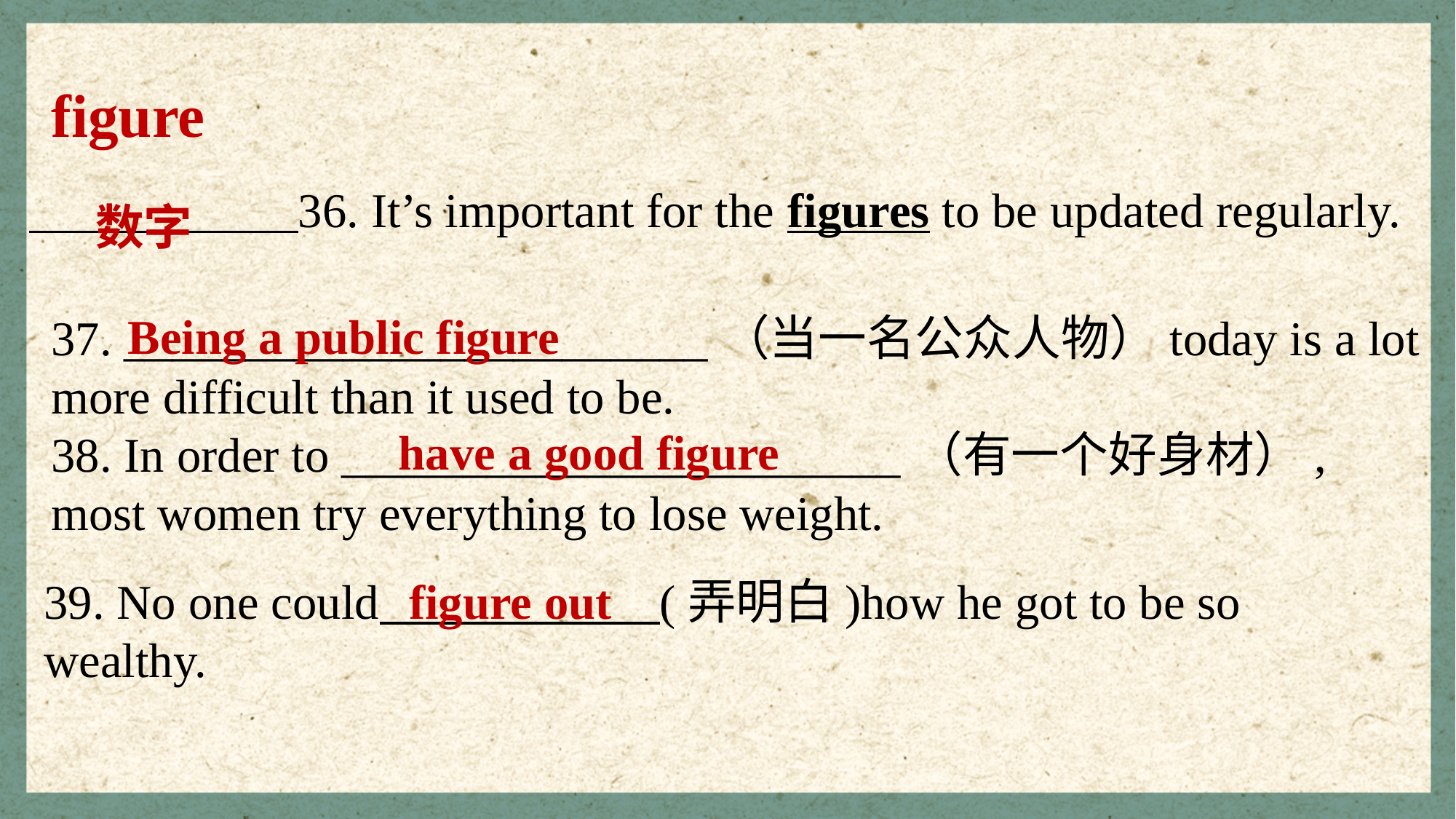

figure

                      36. It’s important for the figures to be updated regularly.
数字
Being a public figure
37. ________________________（当一名公众人物）today is a lot more difficult than it used to be.
38. In order to _______________________（有一个好身材）, most women try everything to lose weight.
have a good figure
39. No one could                       (弄明白)how he got to be so wealthy.
figure out